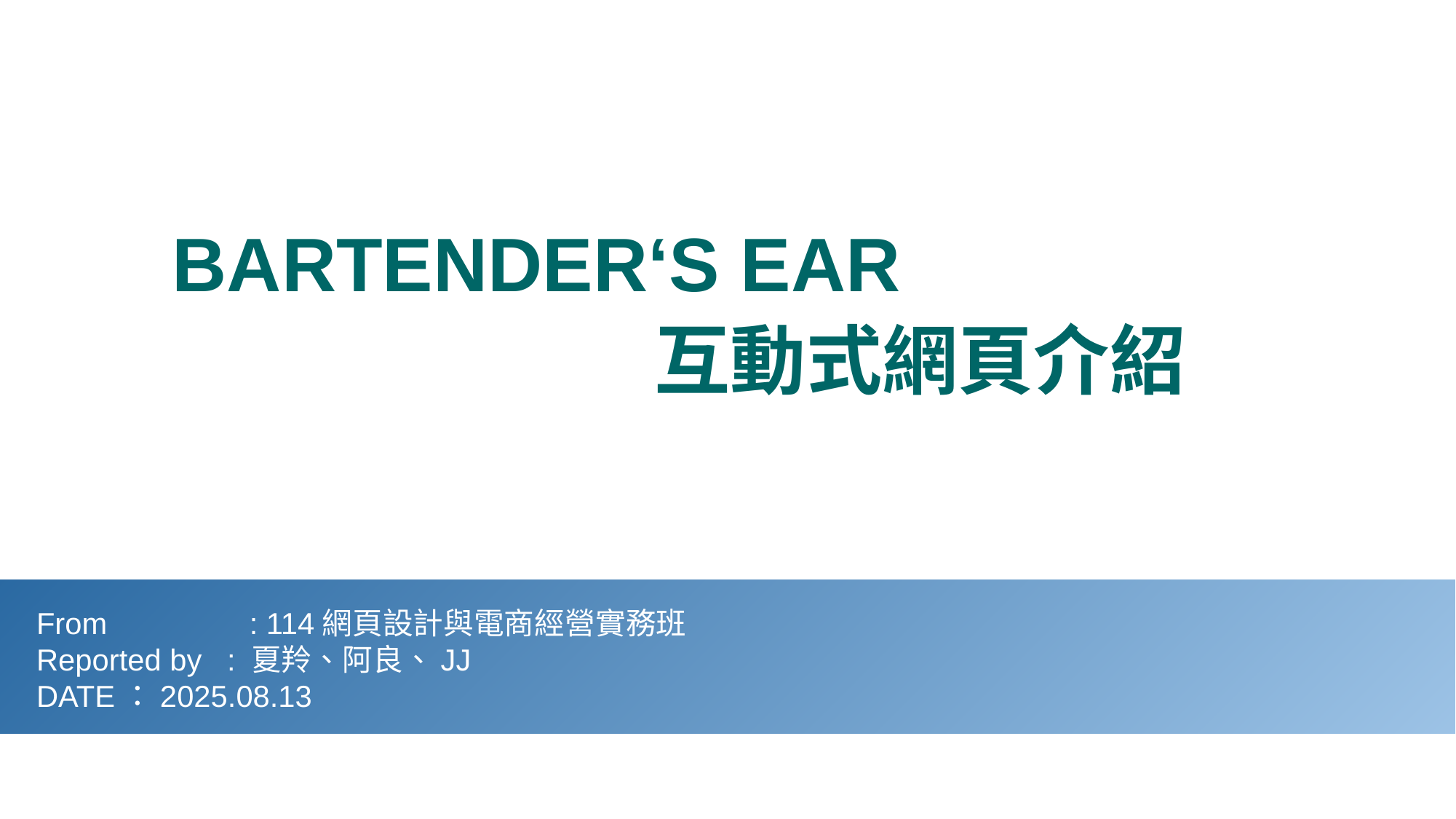

BARTENDER‘S EAR
                  互動式網頁介紹
From                 : 114網頁設計與電商經營實務班
Reported by   : 夏羚、阿良、JJ
DATE：2025.08.13